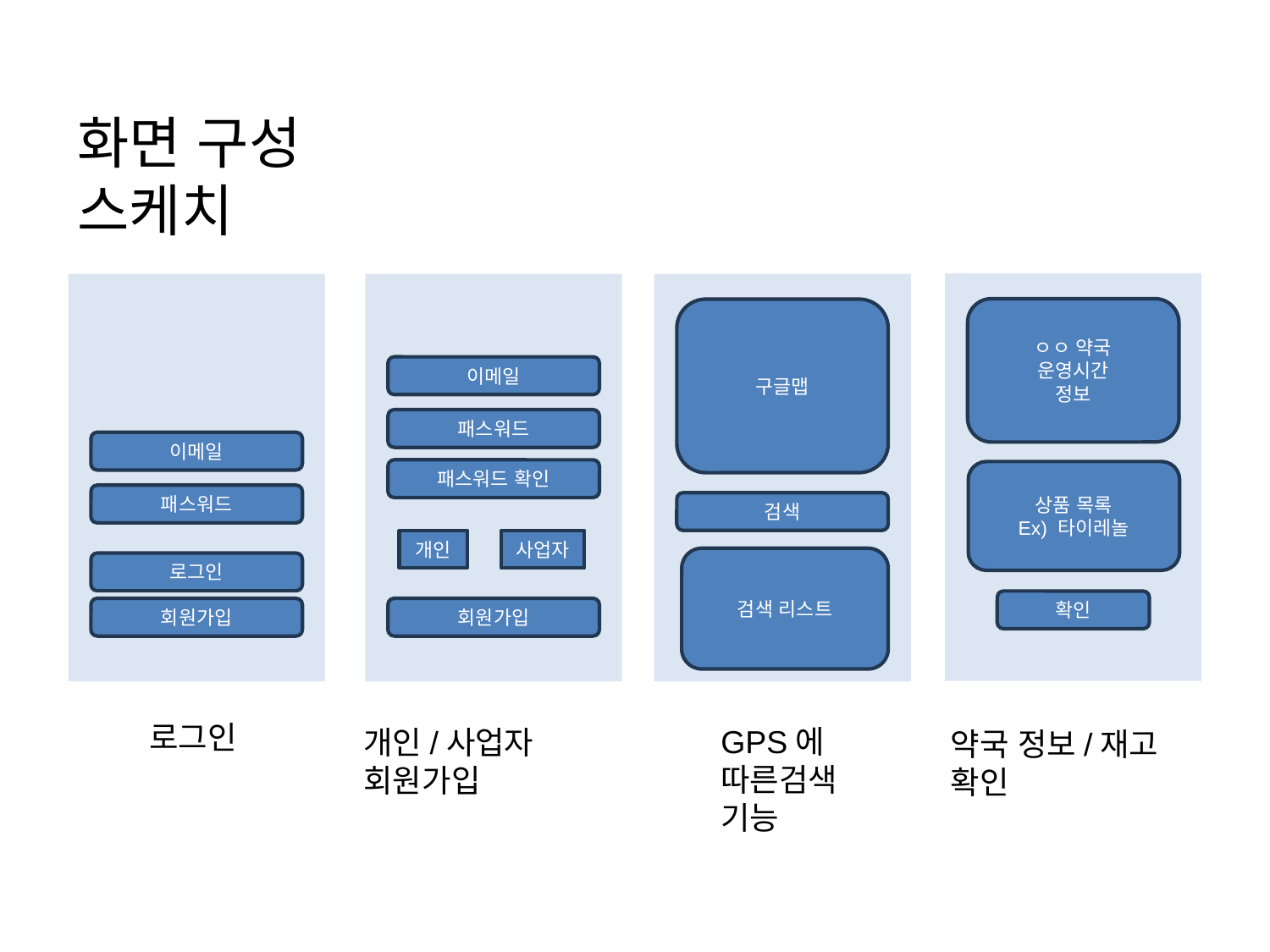

화면 구성 스케치

ㅇㅇ 약국
운영시간
정보
상품 목록
Ex) 타이레놀
재고 수정
확인

이메일
패스워드
로그인
회원가입

이메일
패스워드
패스워드 확인
개인
사업자
회원가입

검색
구글맵
검색 리스트
로그인
GPS에 따른검색 기능
개인/사업자 회원가입
약국 정보/재고 확인